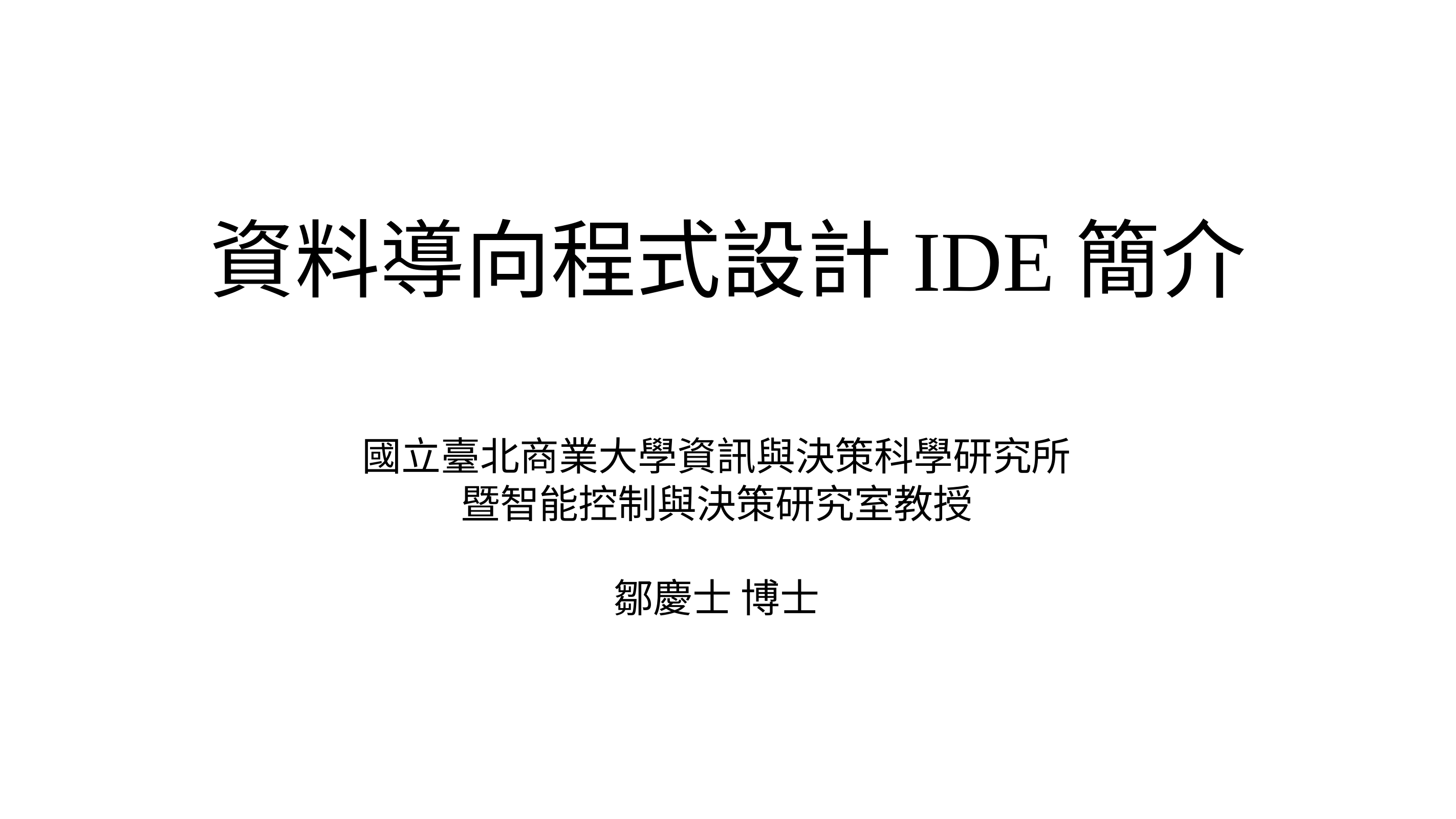

# 資料導向程式設計IDE簡介
國立臺北商業大學資訊與決策科學研究所
暨智能控制與決策研究室教授

鄒慶士 博士